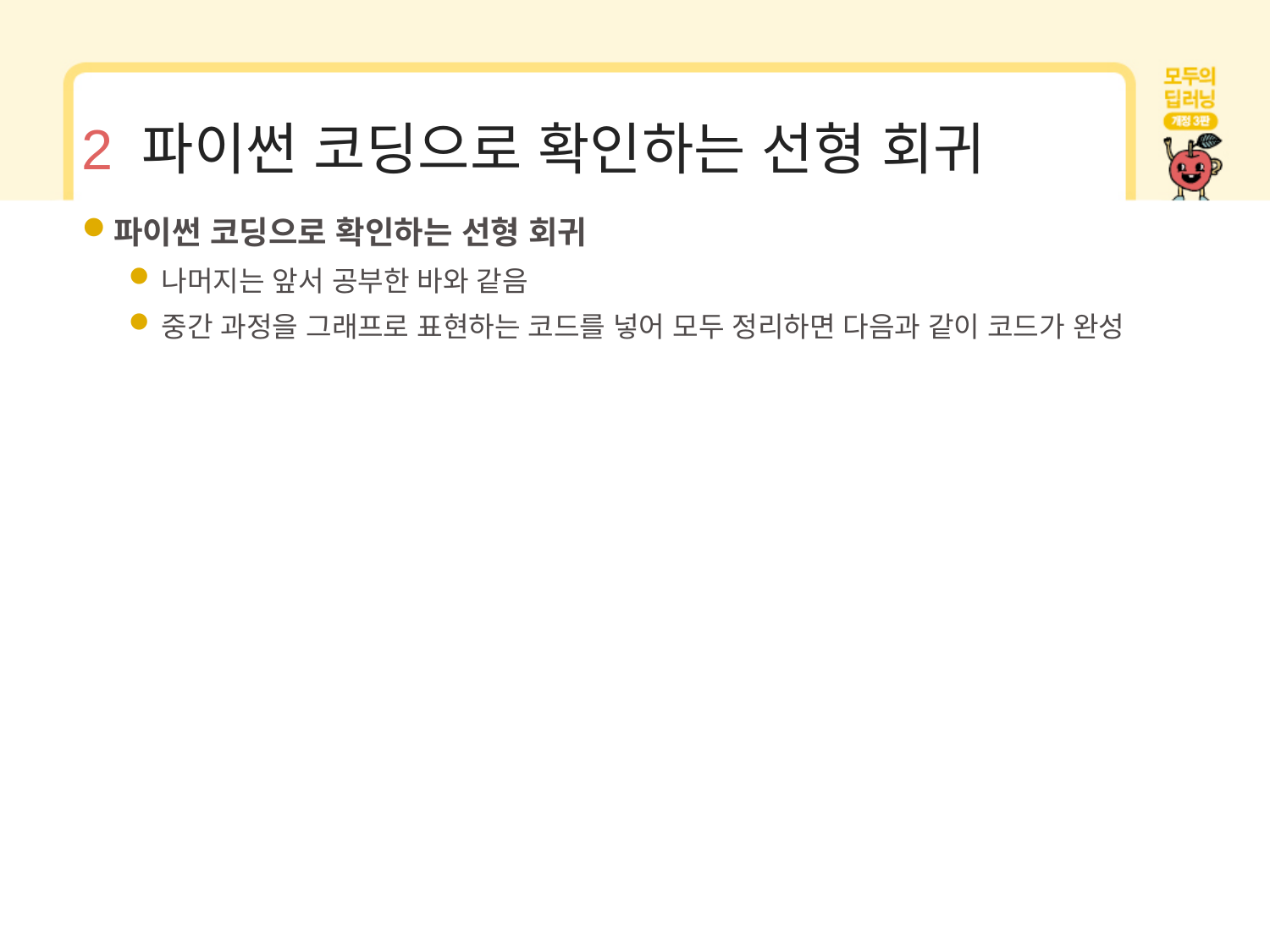

# 2 파이썬 코딩으로 확인하는 선형 회귀
파이썬 코딩으로 확인하는 선형 회귀
나머지는 앞서 공부한 바와 같음
중간 과정을 그래프로 표현하는 코드를 넣어 모두 정리하면 다음과 같이 코드가 완성